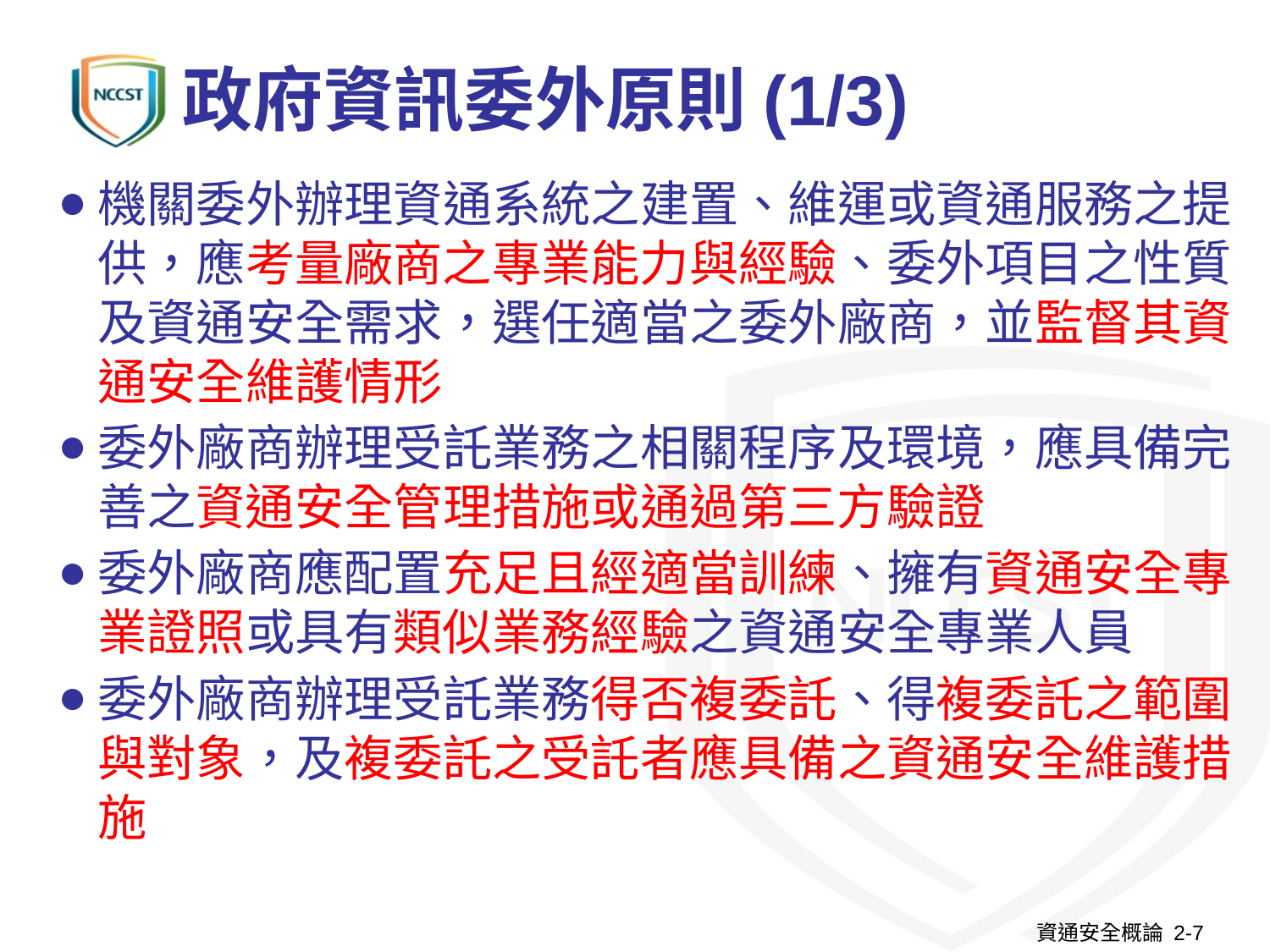

# 政府資訊委外原則(1/3)
機關委外辦理資通系統之建置、維運或資通服務之提供，應考量廠商之專業能力與經驗、委外項目之性質及資通安全需求，選任適當之委外廠商，並監督其資通安全維護情形
委外廠商辦理受託業務之相關程序及環境，應具備完善之資通安全管理措施或通過第三方驗證
委外廠商應配置充足且經適當訓練、擁有資通安全專業證照或具有類似業務經驗之資通安全專業人員
委外廠商辦理受託業務得否複委託、得複委託之範圍與對象，及複委託之受託者應具備之資通安全維護措施